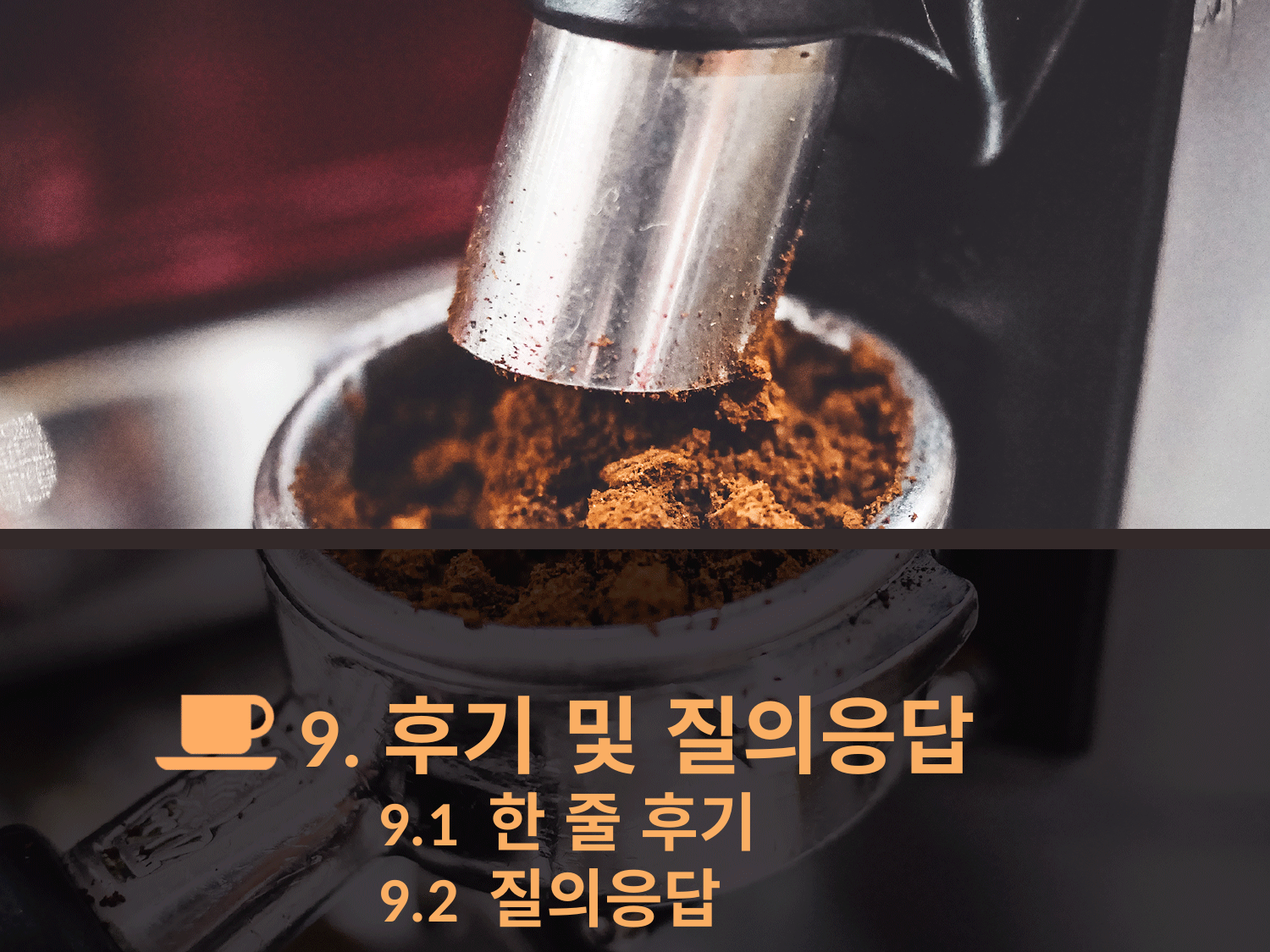

9.후기 및 질의응답
9.1 한 줄 후기
9.2 질의응답